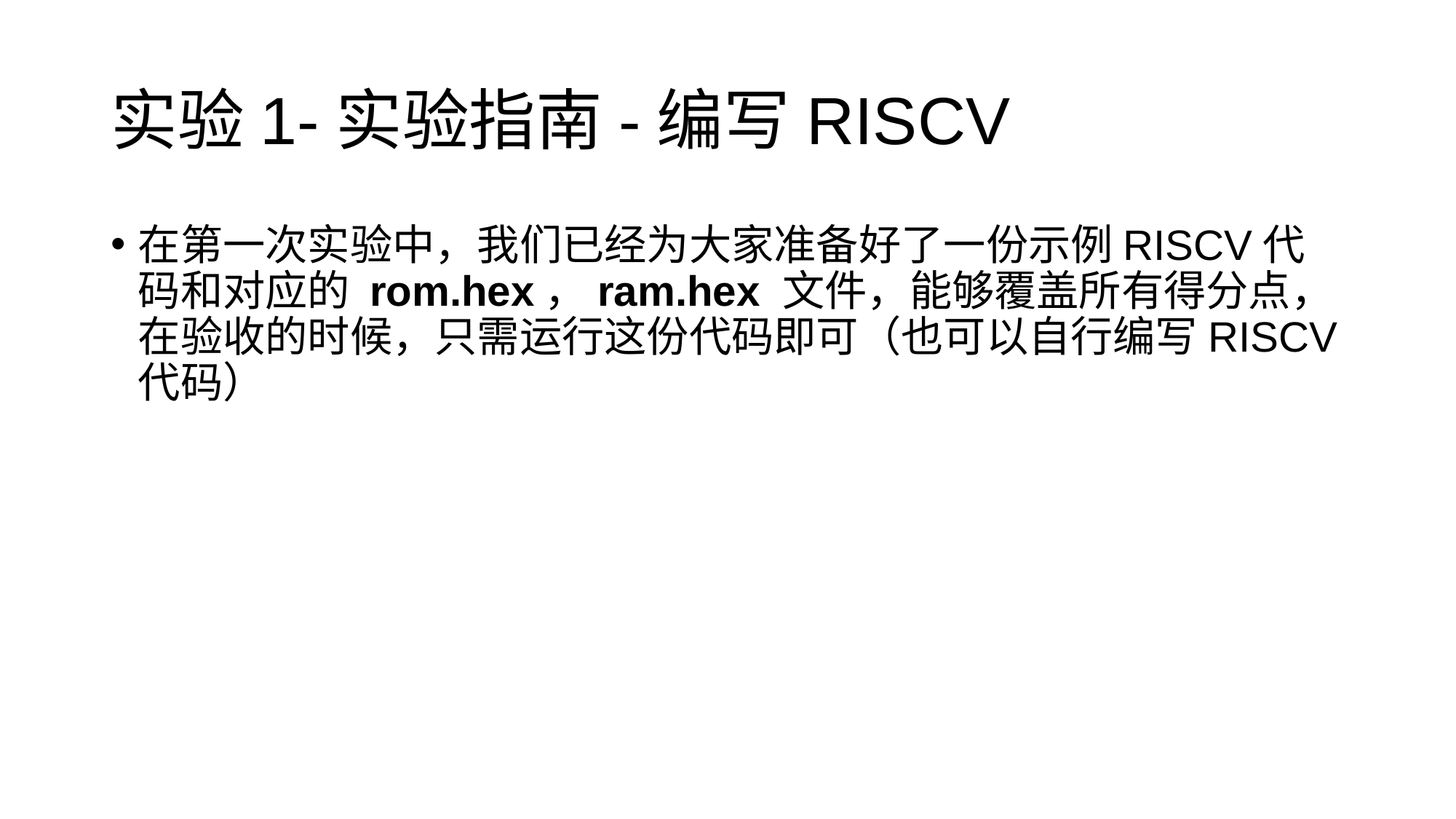

# 实验1-实验指南-编写RISCV
在第一次实验中，我们已经为大家准备好了一份示例RISCV代码和对应的 rom.hex，ram.hex 文件，能够覆盖所有得分点，在验收的时候，只需运行这份代码即可（也可以自行编写RISCV代码）